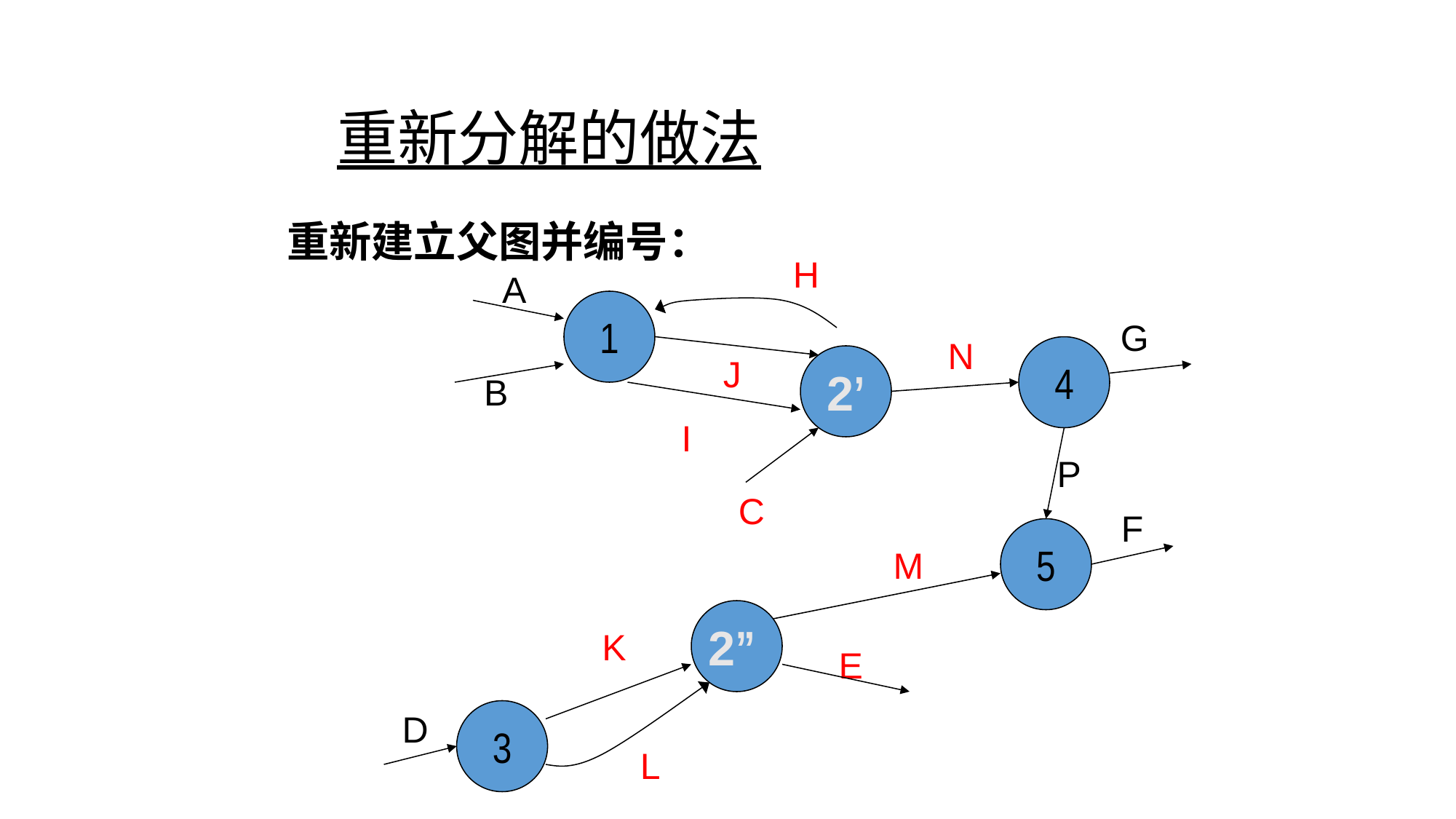

# 重新分解的做法
重新建立父图并编号：
H
A
1

G
N

4
2’
J

B

I

P
C
F
5
M

2”
K
E

3
D
L